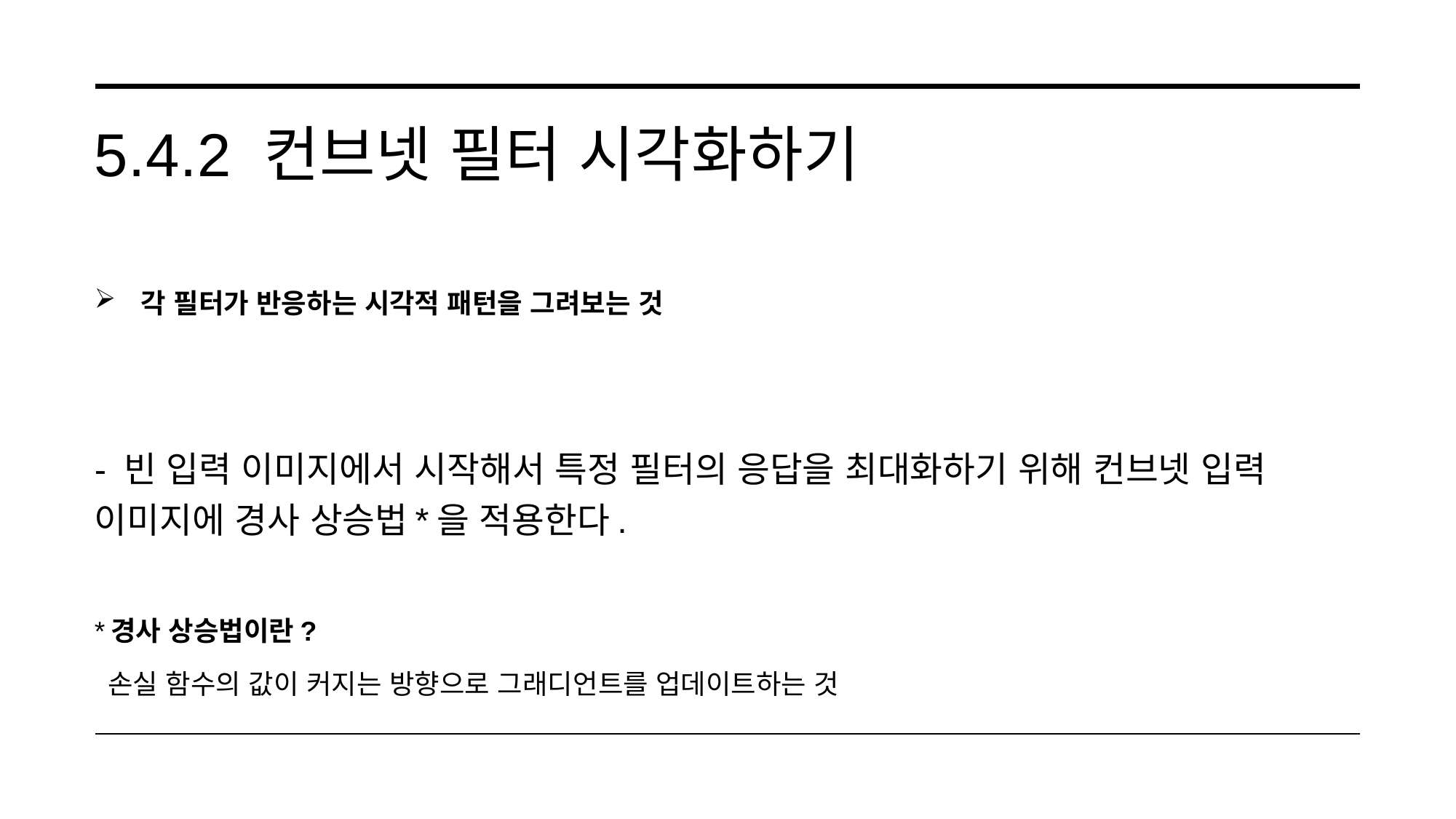

# 5.4.2 컨브넷 필터 시각화하기
각 필터가 반응하는 시각적 패턴을 그려보는 것

- 빈 입력 이미지에서 시작해서 특정 필터의 응답을 최대화하기 위해 컨브넷 입력 이미지에 경사 상승법*을 적용한다.

*경사 상승법이란?
 손실 함수의 값이 커지는 방향으로 그래디언트를 업데이트하는 것